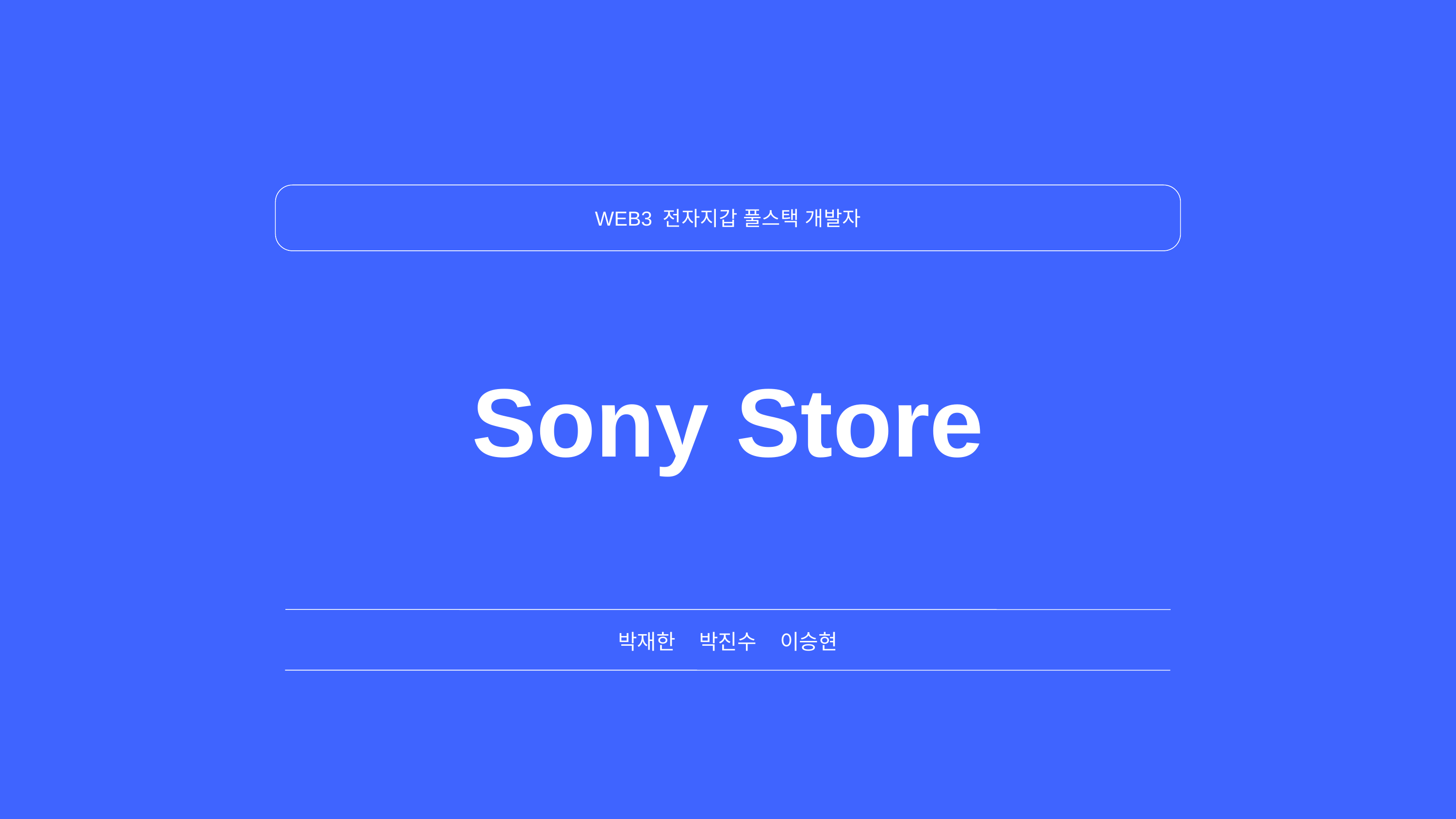

WEB3 전자지갑 풀스택 개발자
Sony Store

박재한    박진수    이승현